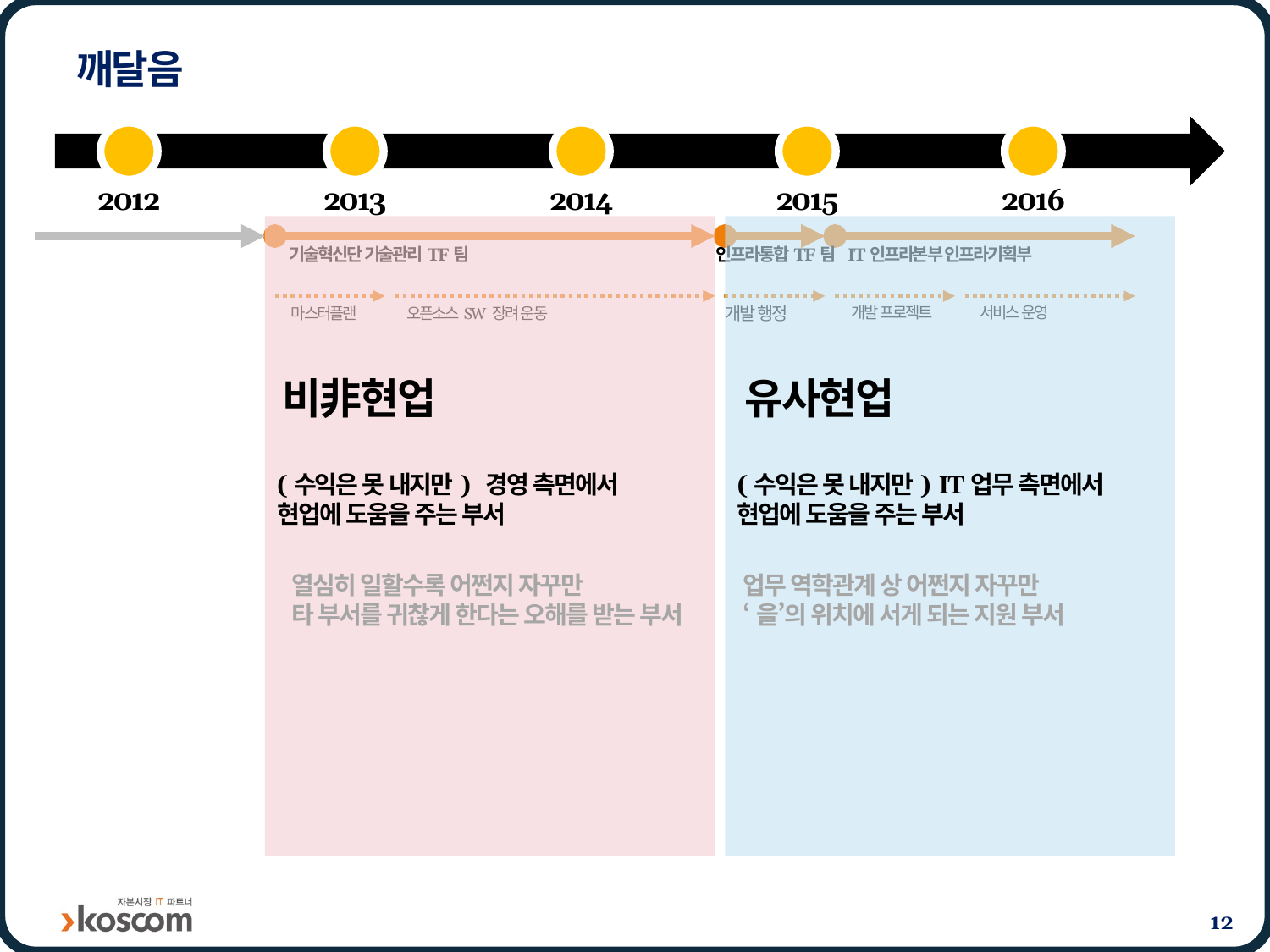

# 깨달음

2012
2013
2014
2015
2016

인프라통합TF팀
기술혁신단 기술관리TF팀
IT인프라본부 인프라기획부
개발 행정
개발 프로젝트
서비스 운영
마스터플랜
오픈소스SW 장려 운동
비非현업
유사현업
(수익은 못 내지만)  경영 측면에서
현업에 도움을 주는 부서
(수익은 못 내지만)  IT업무 측면에서
현업에 도움을 주는 부서
열심히 일할수록 어쩐지 자꾸만
타 부서를 귀찮게 한다는 오해를 받는 부서
업무 역학관계 상 어쩐지 자꾸만
‘을’의 위치에 서게 되는 지원 부서
12